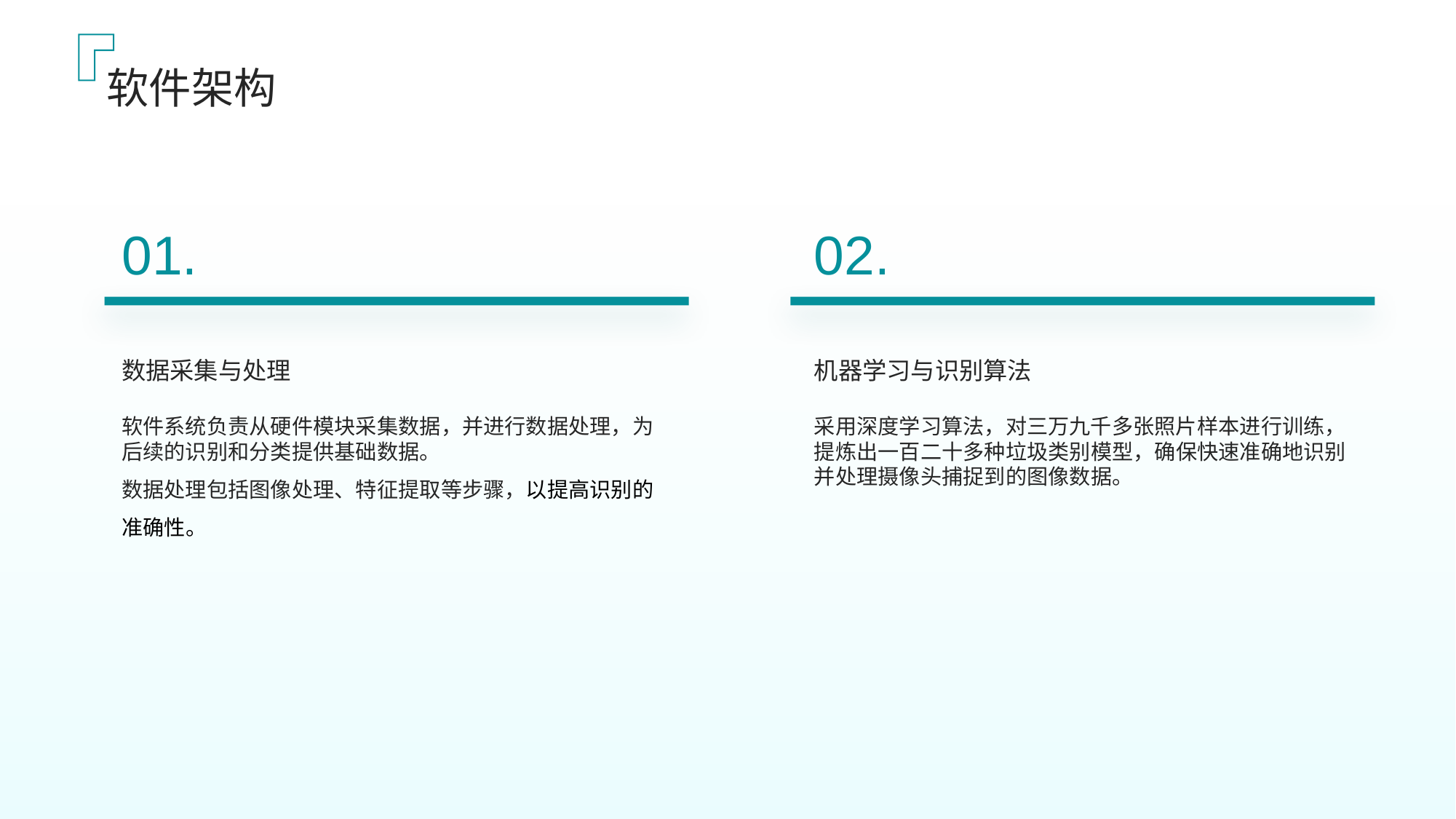

软件架构
01.
02.

数据采集与处理
机器学习与识别算法
软件系统负责从硬件模块采集数据，并进行数据处理，为后续的识别和分类提供基础数据。
数据处理包括图像处理、特征提取等步骤，以提高识别的准确性。
采用深度学习算法，对三万九千多张照片样本进行训练，提炼出一百二十多种垃圾类别模型，确保快速准确地识别并处理摄像头捕捉到的图像数据。